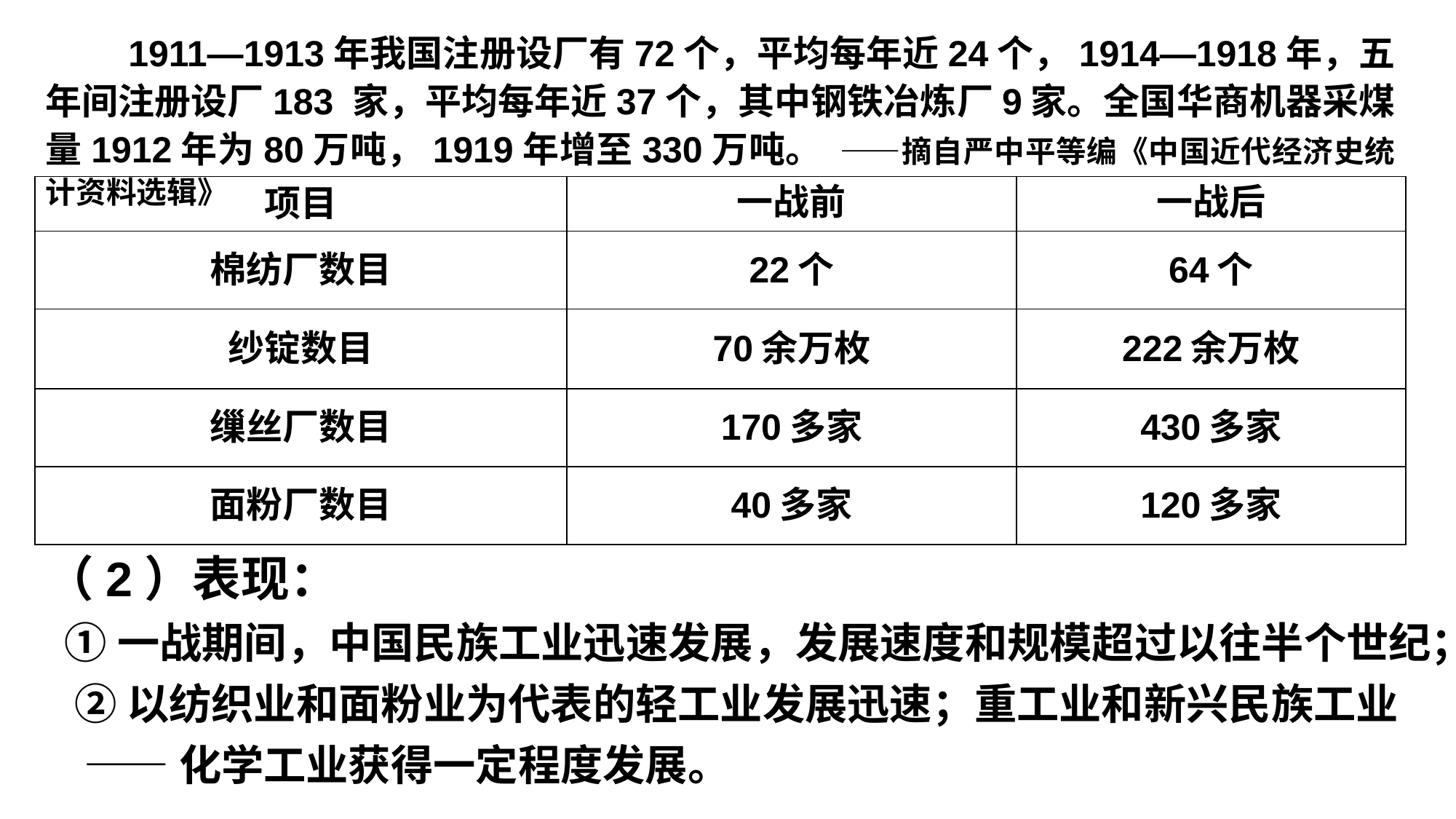

1911—1913年我国注册设厂有72个，平均每年近24个，1914—1918年，五年间注册设厂183 家，平均每年近37个，其中钢铁冶炼厂9家。全国华商机器采煤量1912年为80万吨，1919年增至330万吨。  ——摘自严中平等编《中国近代经济史统计资料选辑》
| 项目 | 一战前 | 一战后 |
| --- | --- | --- |
| 棉纺厂数目 | 22个 | 64个 |
| 纱锭数目 | 70余万枚 | 222余万枚 |
| 缫丝厂数目 | 170多家 | 430多家 |
| 面粉厂数目 | 40多家 | 120多家 |
（2）表现：
  ①一战期间，中国民族工业迅速发展，发展速度和规模超过以往半个世纪；
   ②以纺织业和面粉业为代表的轻工业发展迅速；重工业和新兴民族工业
    ——化学工业获得一定程度发展。